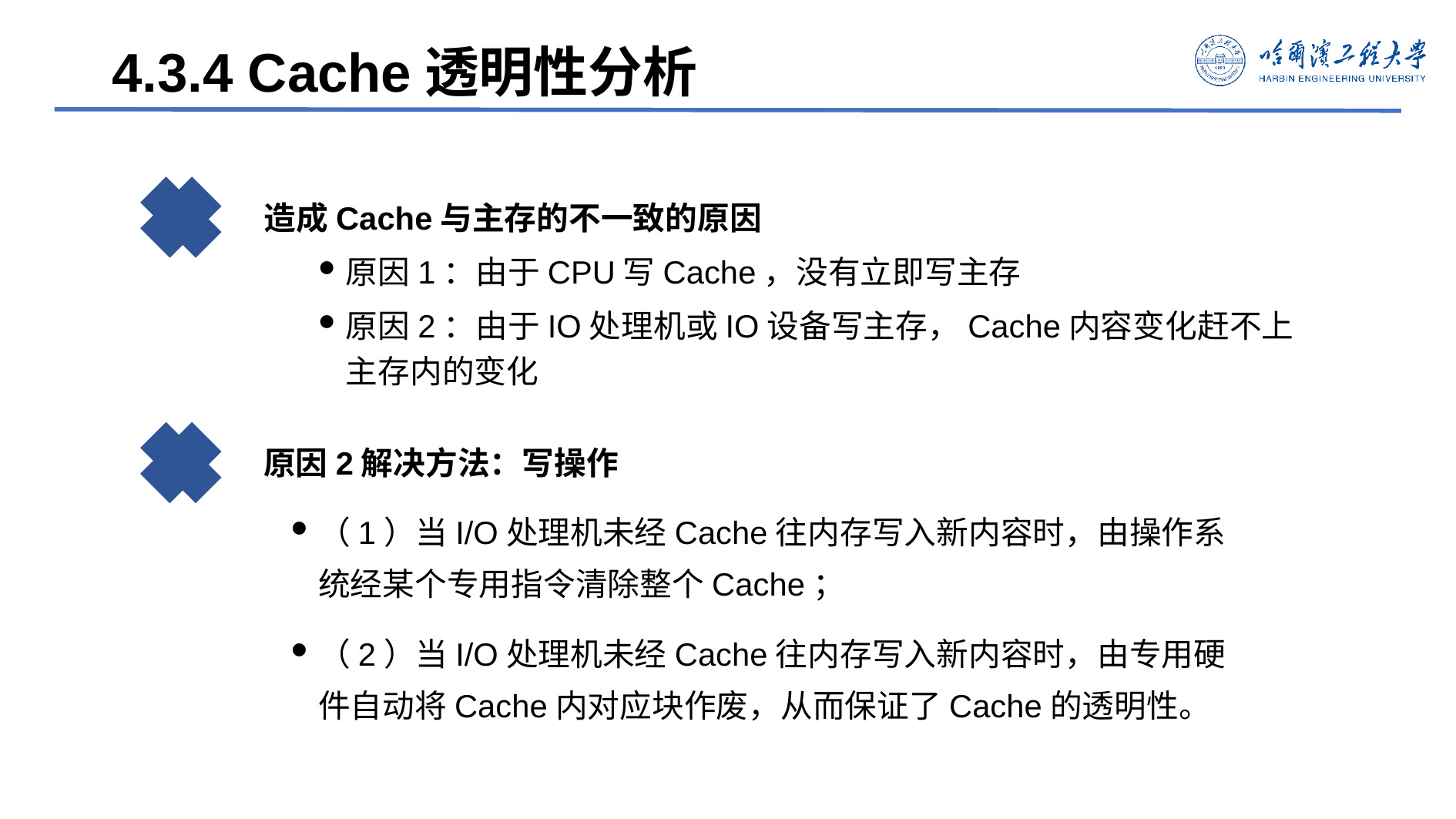

4.3.4 Cache透明性分析

造成Cache与主存的不一致的原因
原因1：由于CPU写Cache，没有立即写主存
原因2：由于IO处理机或IO设备写主存，Cache内容变化赶不上主存内的变化

原因2解决方法：写操作
（1）当I/O处理机未经Cache往内存写入新内容时，由操作系统经某个专用指令清除整个Cache；
（2）当I/O处理机未经Cache往内存写入新内容时，由专用硬件自动将Cache内对应块作废，从而保证了Cache的透明性。